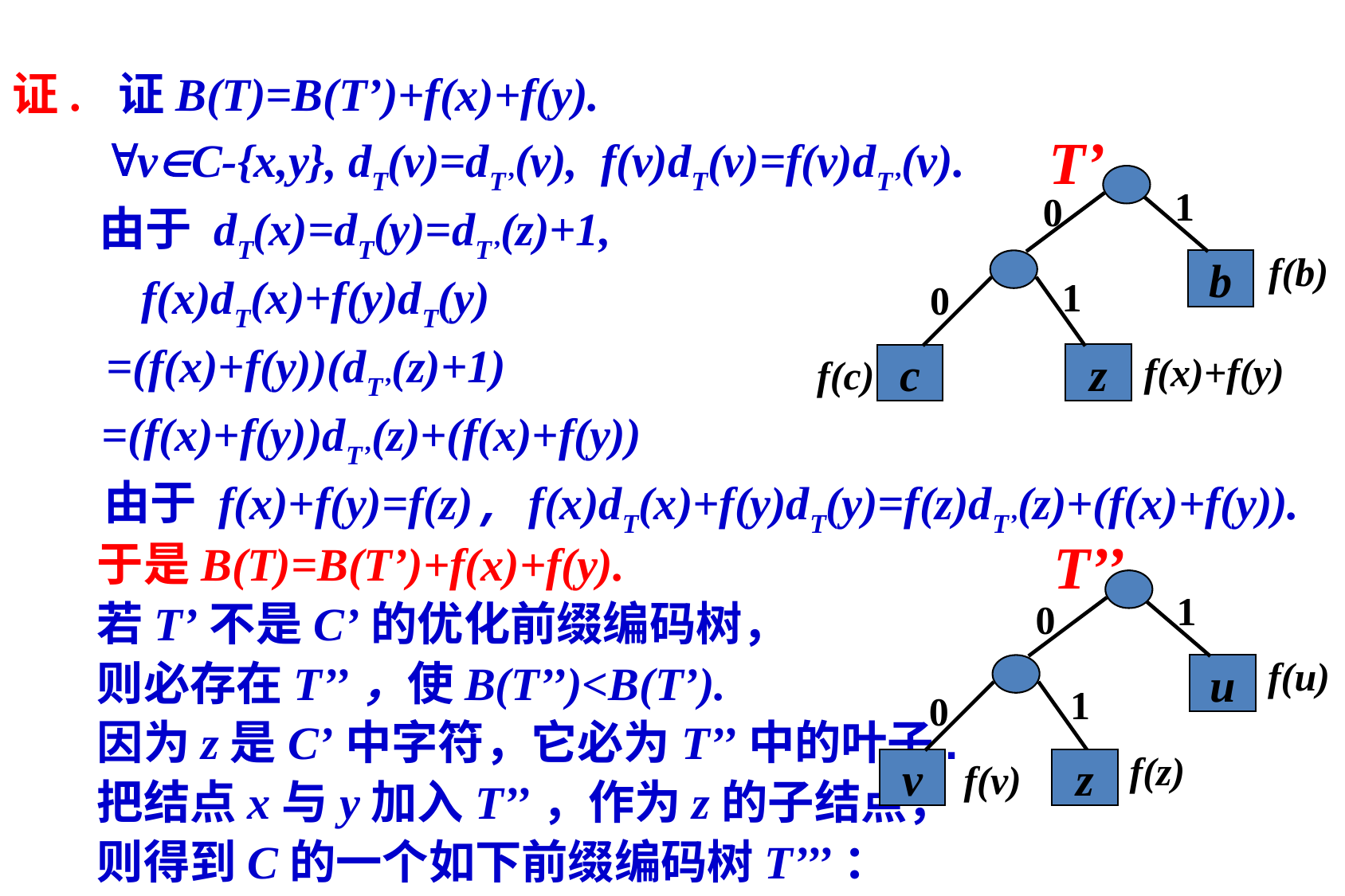

证.  证B(T)=B(T’)+f(x)+f(y).
        ∀v∈C-{x,y}, dT(v)=dT’(v),  f(v)dT(v)=f(v)dT’(v).
  由于 dT(x)=dT(y)=dT’(z)+1,
      f(x)dT(x)+f(y)dT(y)
   =(f(x)+f(y))(dT’(z)+1)
   =(f(x)+f(y))dT’(z)+(f(x)+f(y))
  由于 f(x)+f(y)=f(z), f(x)dT(x)+f(y)dT(y)=f(z)dT’(z)+(f(x)+f(y)).
       于是B(T)=B(T’)+f(x)+f(y).
       若T’不是C’的优化前缀编码树，
       则必存在T’’，使B(T’’)<B(T’).
       因为z是C’中字符，它必为T’’中的叶子.
       把结点x与y加入T’’，作为z的子结点，
       则得到C的一个如下前缀编码树T’’’：
T’

b

z
c
1
0
f(b)
1
0
f(x)+f(y)
f(c)
T’’

1
0

f(u)

u
1
0

f(z)
v
f(v)
z